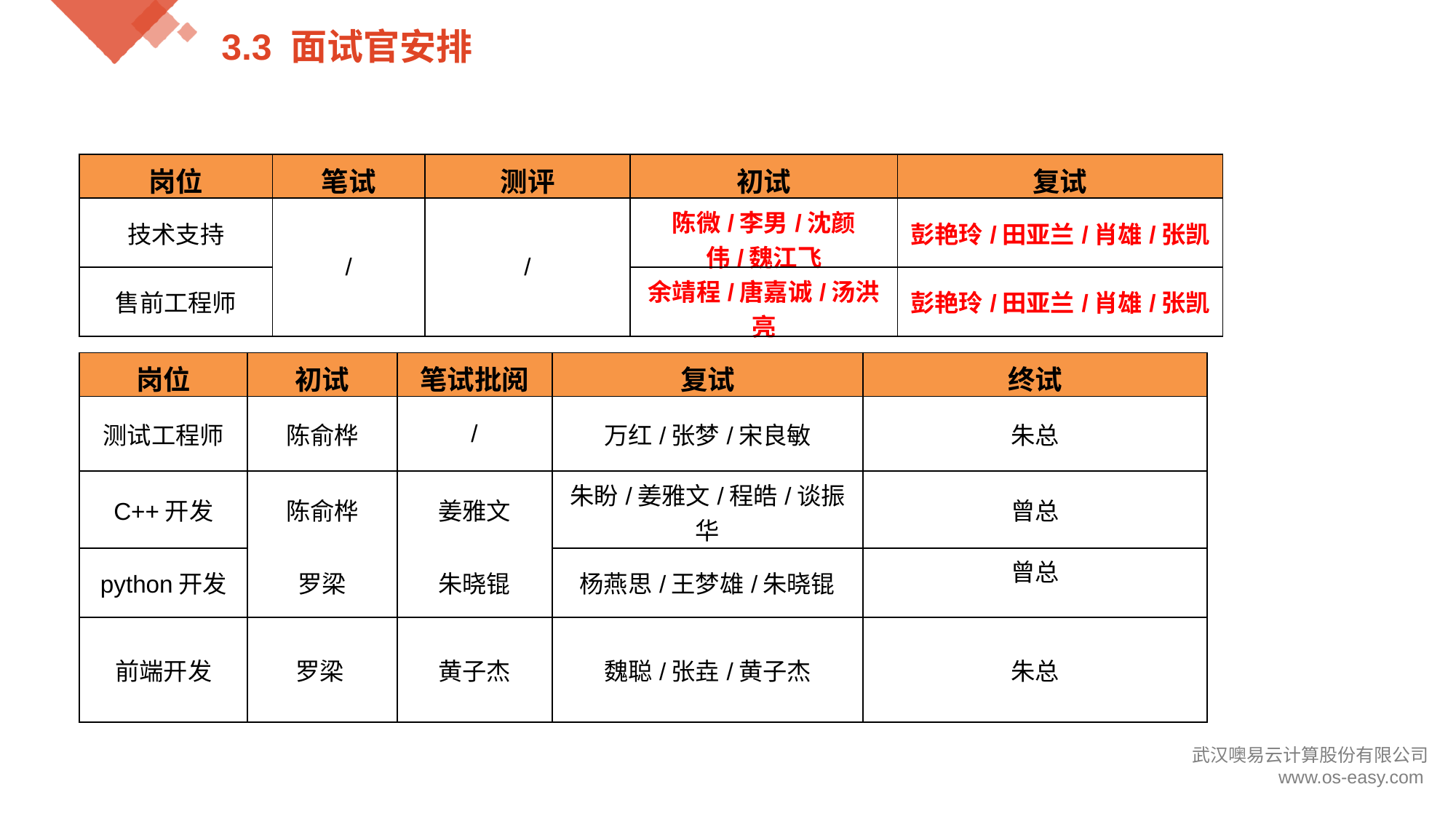

3.3 面试官安排
| 岗位 | 笔试 | 测评 | 初试 | 复试 |
| --- | --- | --- | --- | --- |
| 技术支持 | / | / | 陈微/李男/沈颜伟/魏江飞 | 彭艳玲/田亚兰/肖雄/张凯 |
| 售前工程师 |  |  | 余靖程/唐嘉诚/汤洪亮 | 彭艳玲/田亚兰/肖雄/张凯 |
| 岗位 | 初试 | 笔试批阅 | 复试 | 终试 |
| --- | --- | --- | --- | --- |
| 测试工程师 | 陈俞桦 | / | 万红/张梦/宋良敏 | 朱总 |
| C++开发 | 陈俞桦 | 姜雅文 | 朱盼/姜雅文/程皓/谈振华 | 曾总 |
|  |  | 朱晓锟 |  |  |
|  | 罗梁 |  |  |  |
| python开发 |  |  | 杨燕思/王梦雄/朱晓锟 | 曾总 |
| 前端开发 | 罗梁 | 黄子杰 | 魏聪/张垚/黄子杰 | 朱总 |